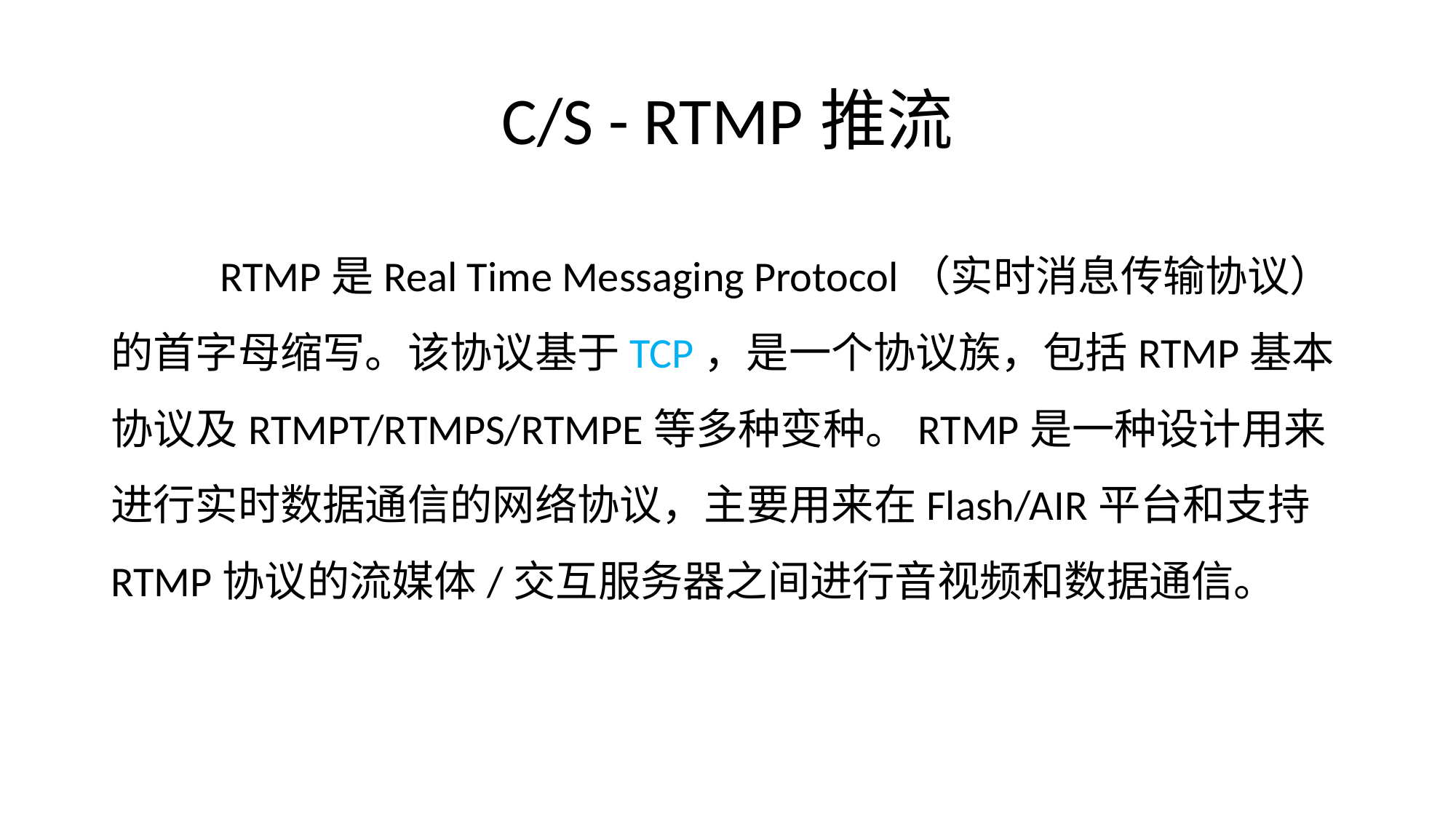

# C/S - RTMP推流
	RTMP是Real Time Messaging Protocol（实时消息传输协议）的首字母缩写。该协议基于TCP，是一个协议族，包括RTMP基本协议及RTMPT/RTMPS/RTMPE等多种变种。RTMP是一种设计用来进行实时数据通信的网络协议，主要用来在Flash/AIR平台和支持RTMP协议的流媒体/交互服务器之间进行音视频和数据通信。